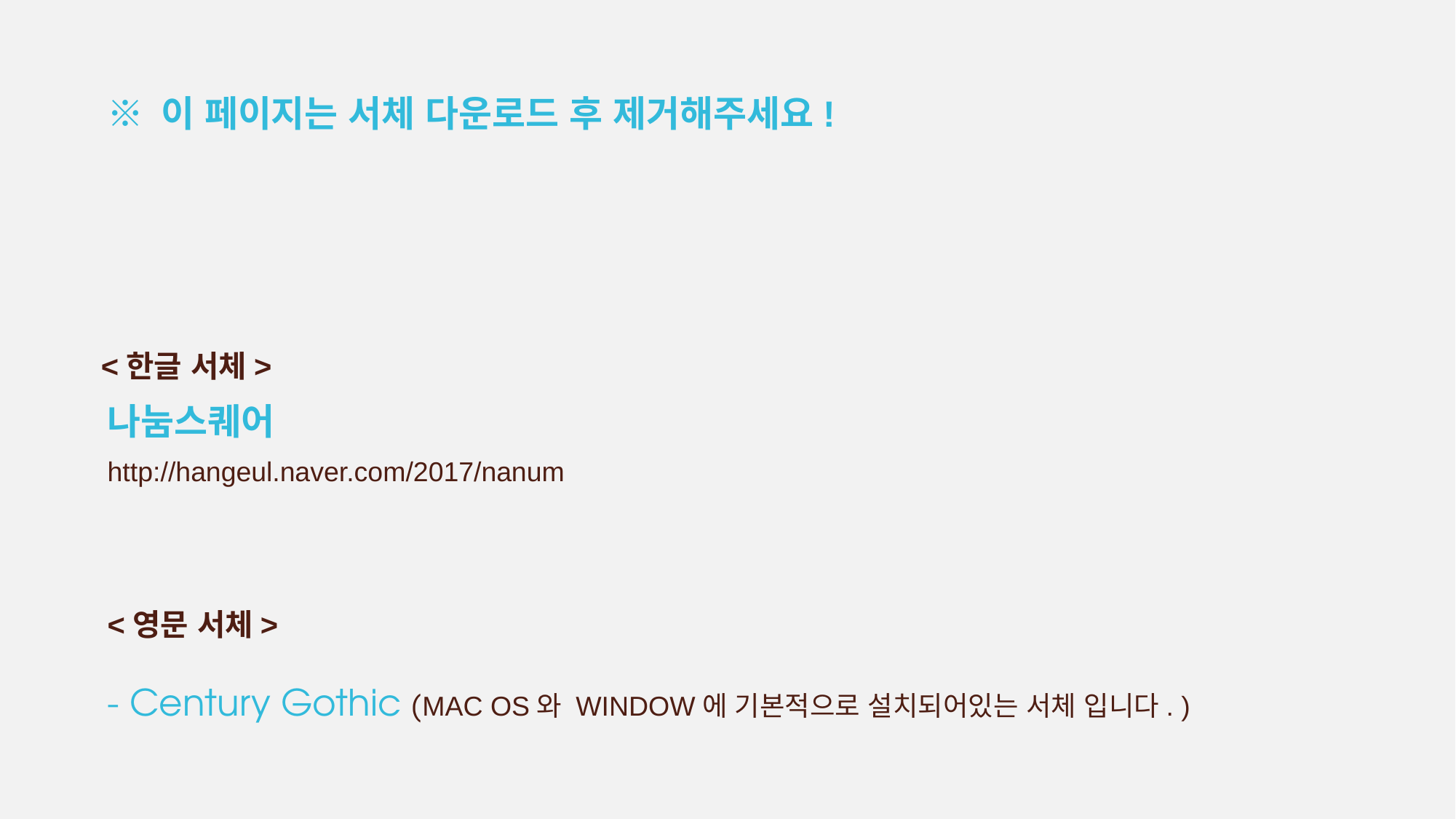

※ 이 페이지는 서체 다운로드 후 제거해주세요!
<한글 서체>
나눔스퀘어
http://hangeul.naver.com/2017/nanum
<영문 서체>
- Century Gothic (MAC OS와 WINDOW에 기본적으로 설치되어있는 서체 입니다. )